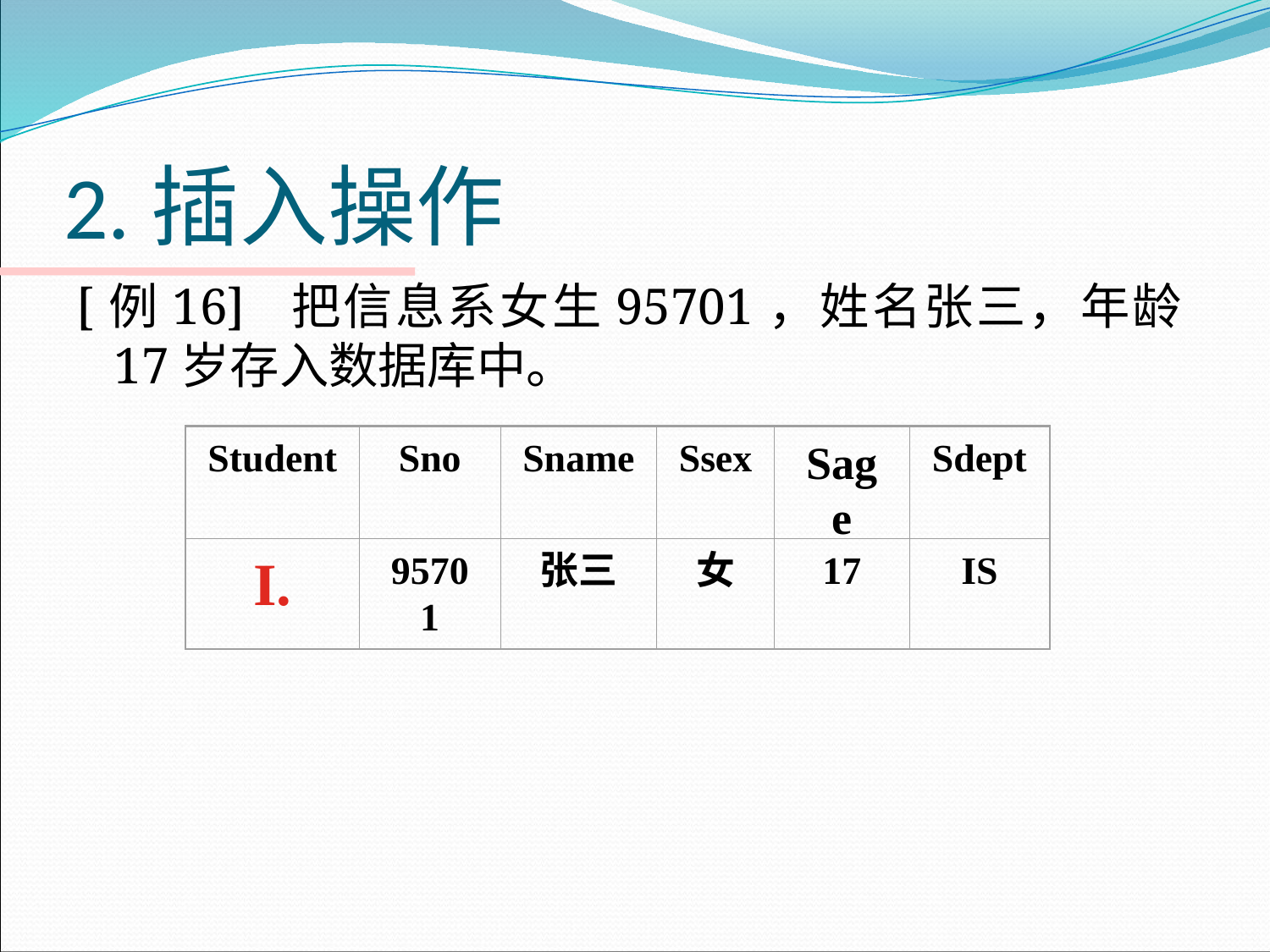

# 2.插入操作
[例16]  把信息系女生95701，姓名张三，年龄17岁存入数据库中。

Student

Sno

Sname

Ssex

Sage

Sdept

I.

95701

张三

女

17

IS

240